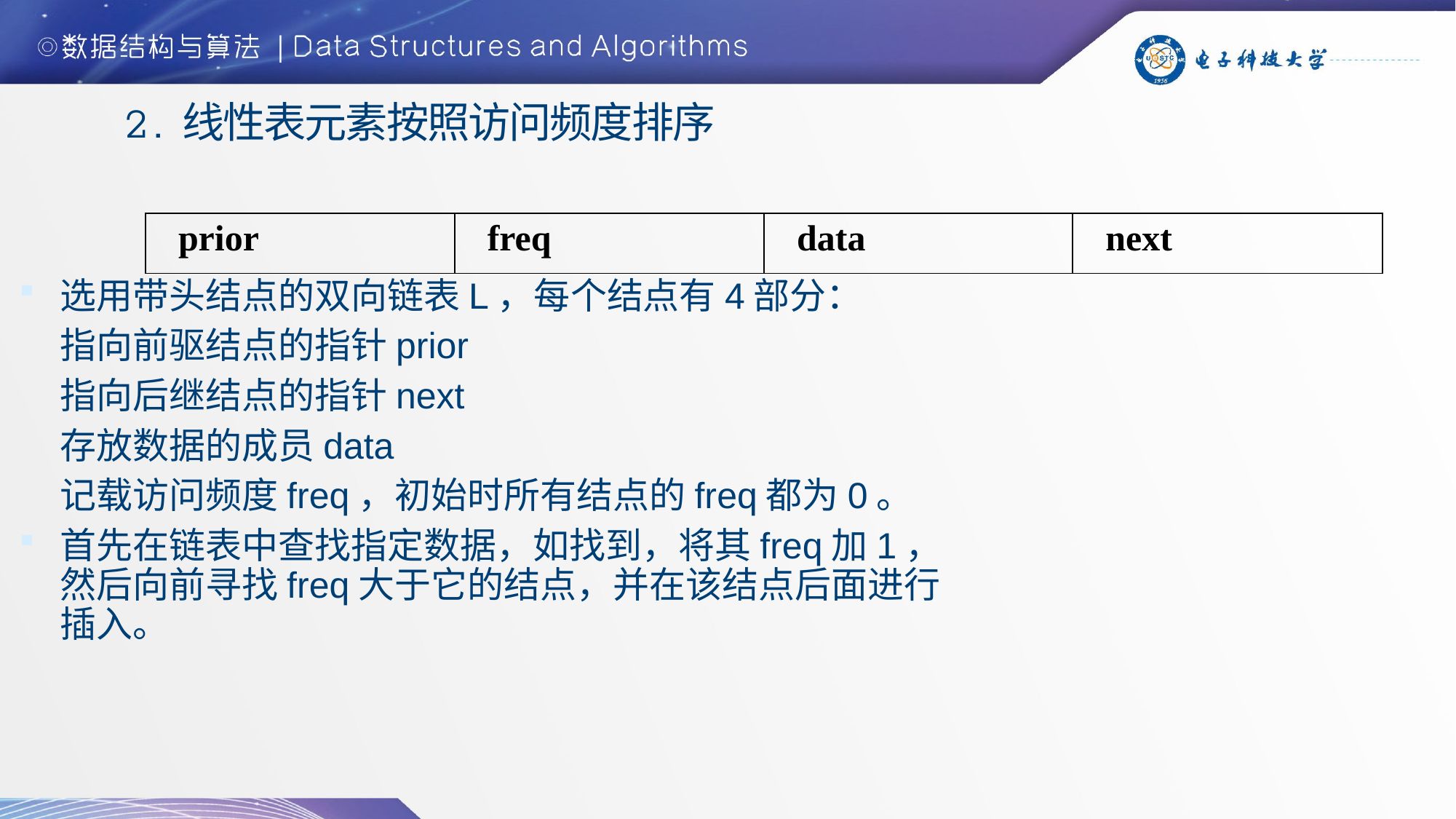

# 2.线性表元素按照访问频度排序
| prior | freq | data | next |
| --- | --- | --- | --- |
选用带头结点的双向链表L，每个结点有4部分：
	指向前驱结点的指针prior
	指向后继结点的指针next
	存放数据的成员data
	记载访问频度freq，初始时所有结点的freq都为0。
首先在链表中查找指定数据，如找到，将其freq加1，然后向前寻找freq大于它的结点，并在该结点后面进行插入。